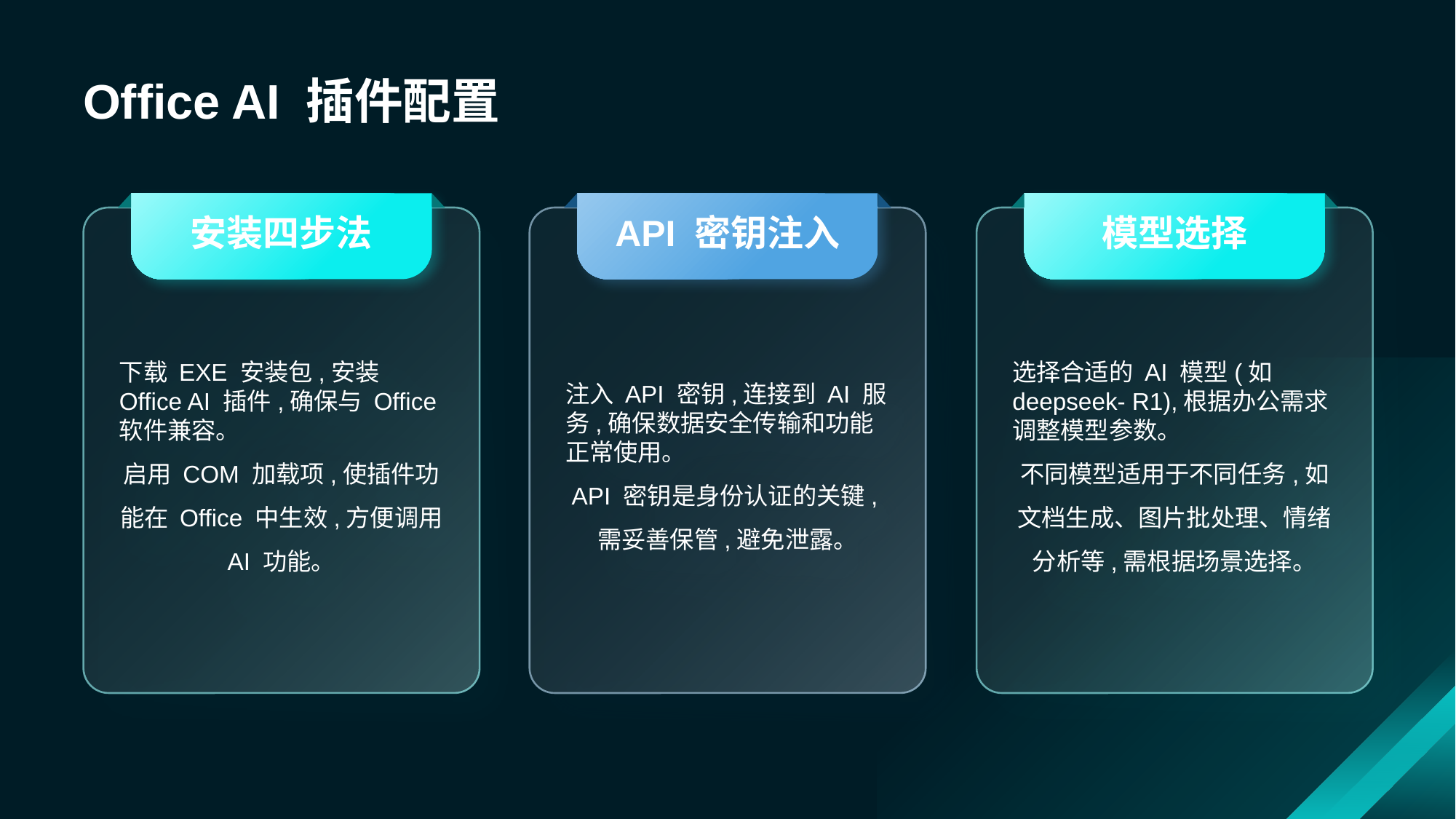

# Office AI 插件配置

安装四步法

API 密钥注入

模型选择

下载 EXE 安装包,安装 Office AI 插件,确保与 Office 软件兼容。
启用 COM 加载项,使插件功能在 Office 中生效,方便调用 AI 功能。
注入 API 密钥,连接到 AI 服务,确保数据安全传输和功能正常使用。
API 密钥是身份认证的关键,需妥善保管,避免泄露。
选择合适的 AI 模型(如 deepseek- R1),根据办公需求调整模型参数。
不同模型适用于不同任务,如文档生成、图片批处理、情绪分析等,需根据场景选择。